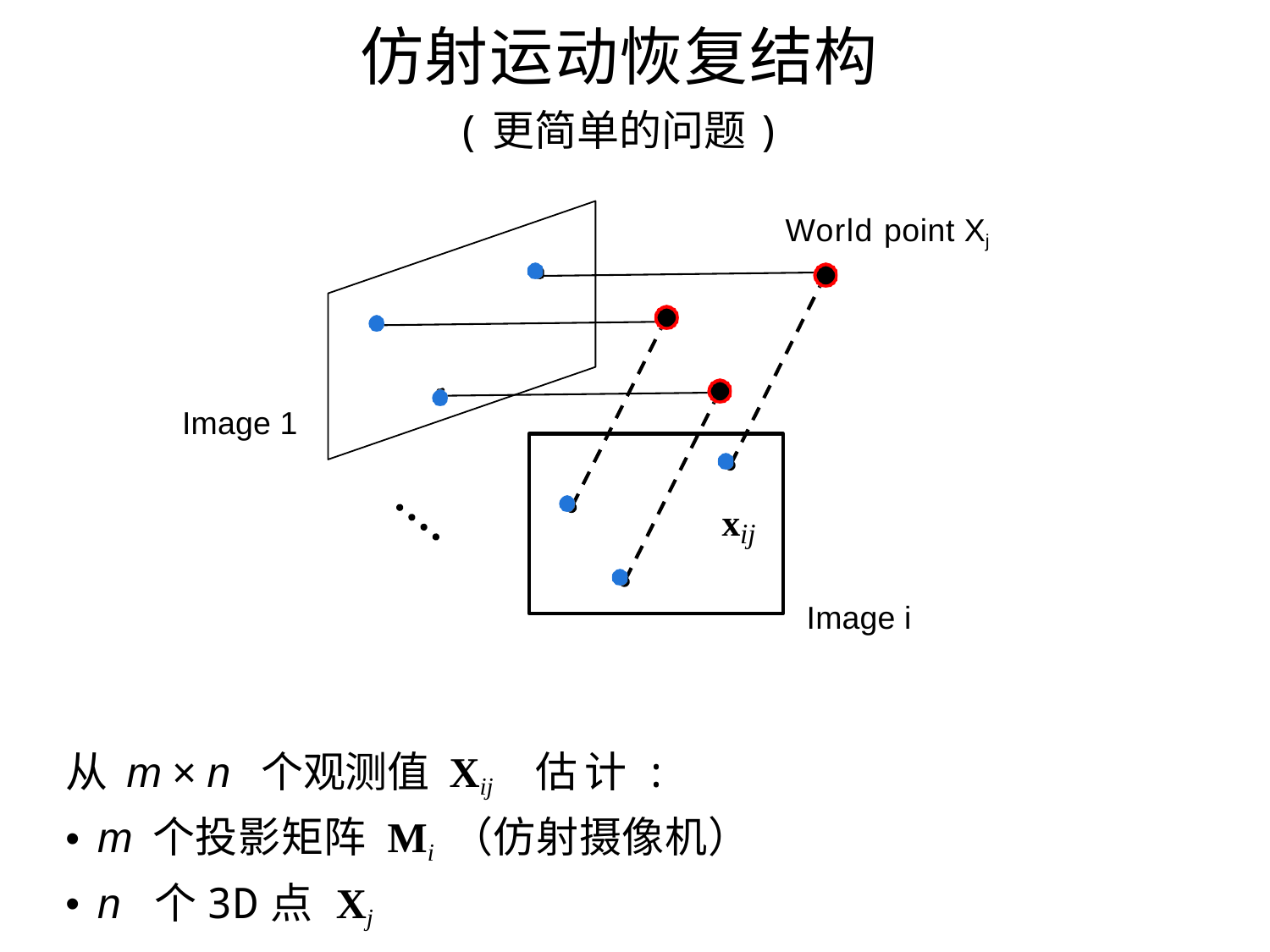

# 仿射运动恢复结构
(更简单的问题)

World point Xj

Image 1

xij
Image i

从 m × n  个观测值 Xij 估计:
m 个投影矩阵 Mi （仿射摄像机）
n  个3D点 Xj